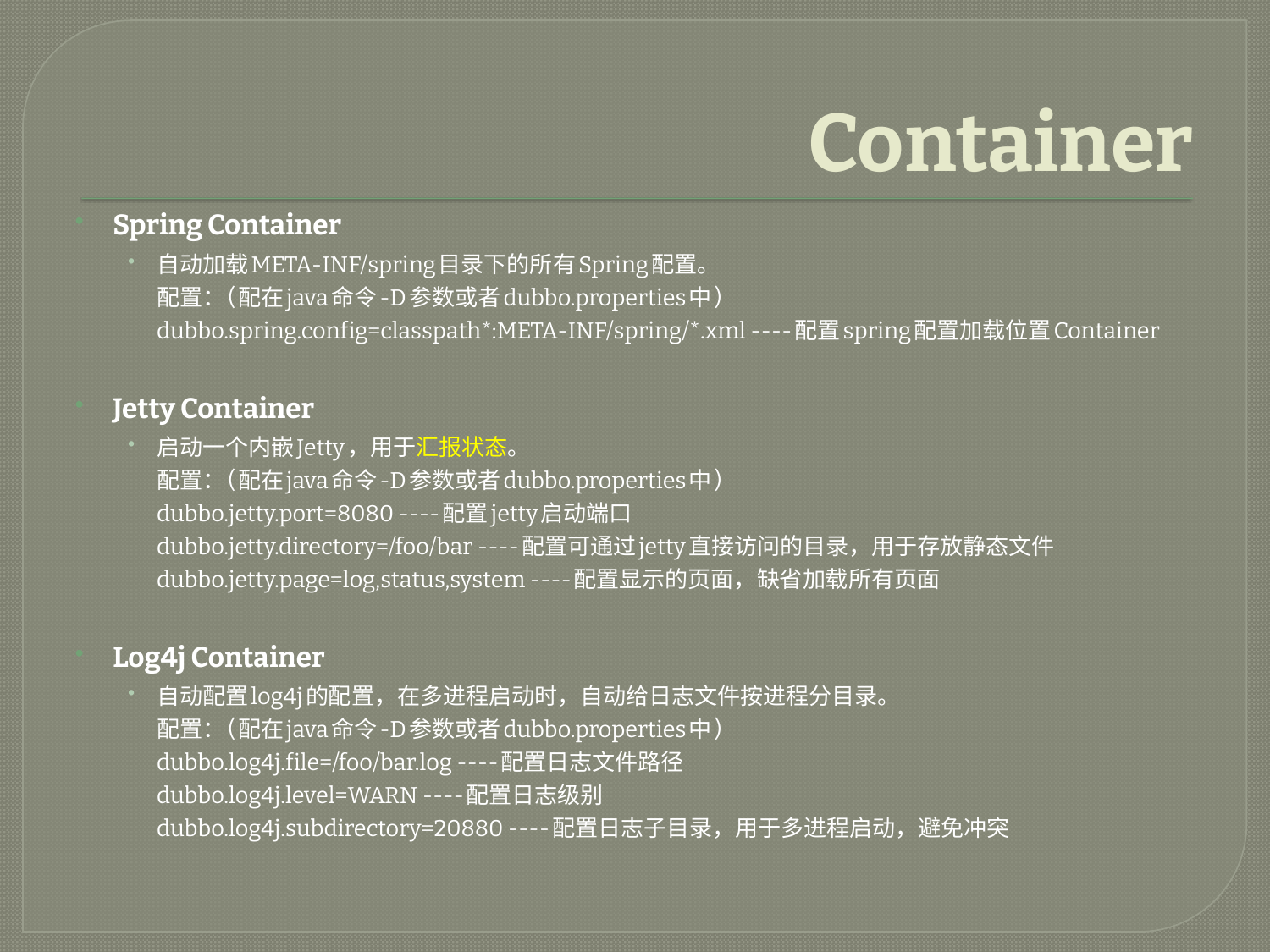

# Container
Spring Container
自动加载META-INF/spring目录下的所有Spring配置。 
配置：(配在java命令-D参数或者dubbo.properties中) 
dubbo.spring.config=classpath*:META-INF/spring/*.xml ----配置spring配置加载位置Container

Jetty Container
启动一个内嵌Jetty，用于汇报状态。 
配置：(配在java命令-D参数或者dubbo.properties中) 
dubbo.jetty.port=8080 ----配置jetty启动端口 
dubbo.jetty.directory=/foo/bar ----配置可通过jetty直接访问的目录，用于存放静态文件 
dubbo.jetty.page=log,status,system ----配置显示的页面，缺省加载所有页面

Log4j Container
自动配置log4j的配置，在多进程启动时，自动给日志文件按进程分目录。 
配置：(配在java命令-D参数或者dubbo.properties中) 
dubbo.log4j.file=/foo/bar.log ----配置日志文件路径 
dubbo.log4j.level=WARN ----配置日志级别 
dubbo.log4j.subdirectory=20880 ----配置日志子目录，用于多进程启动，避免冲突